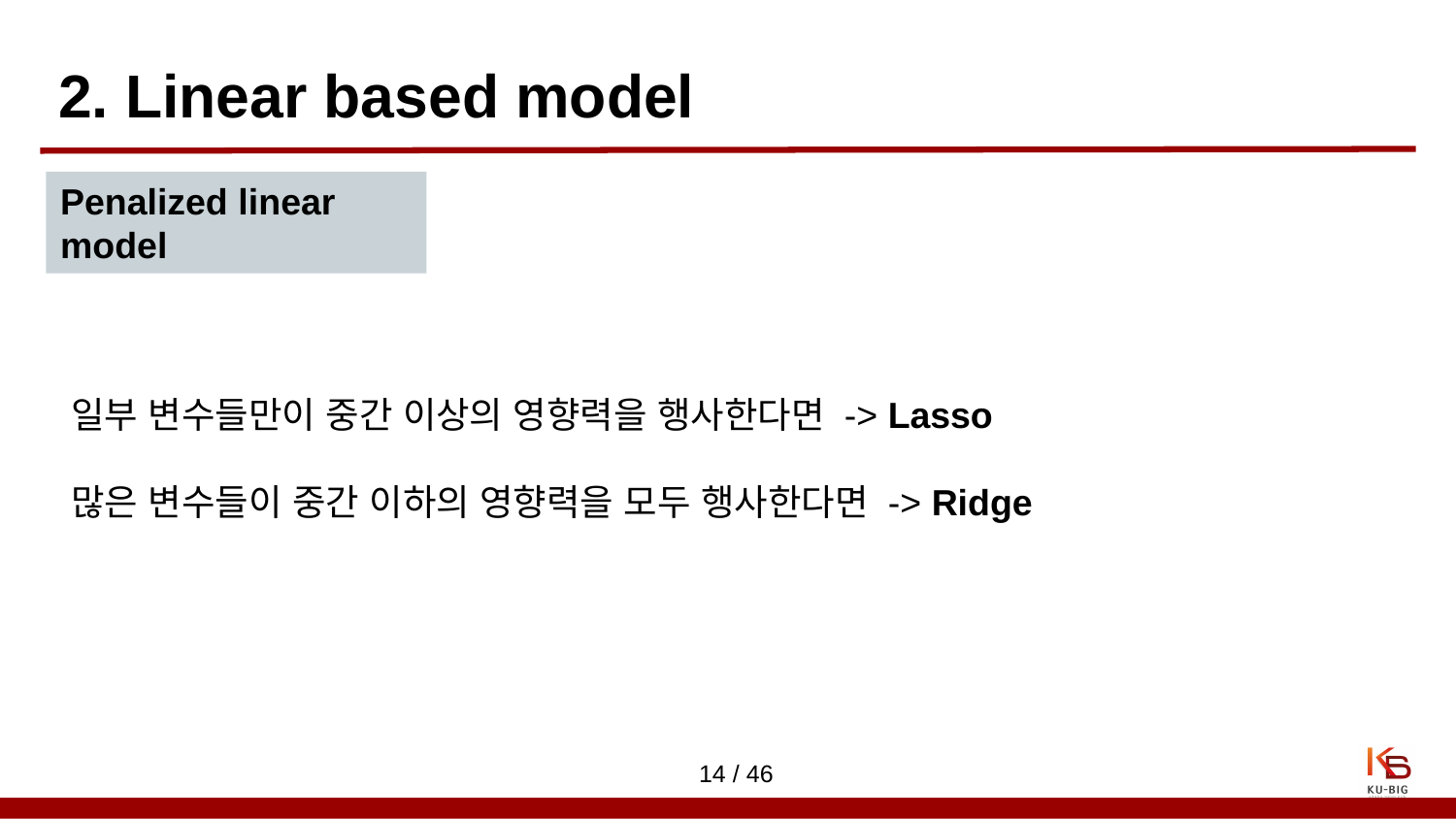

# 2. Linear based model
Penalized linear model
일부 변수들만이 중간 이상의 영향력을 행사한다면 -> Lasso

많은 변수들이 중간 이하의 영향력을 모두 행사한다면 -> Ridge
14 / 46